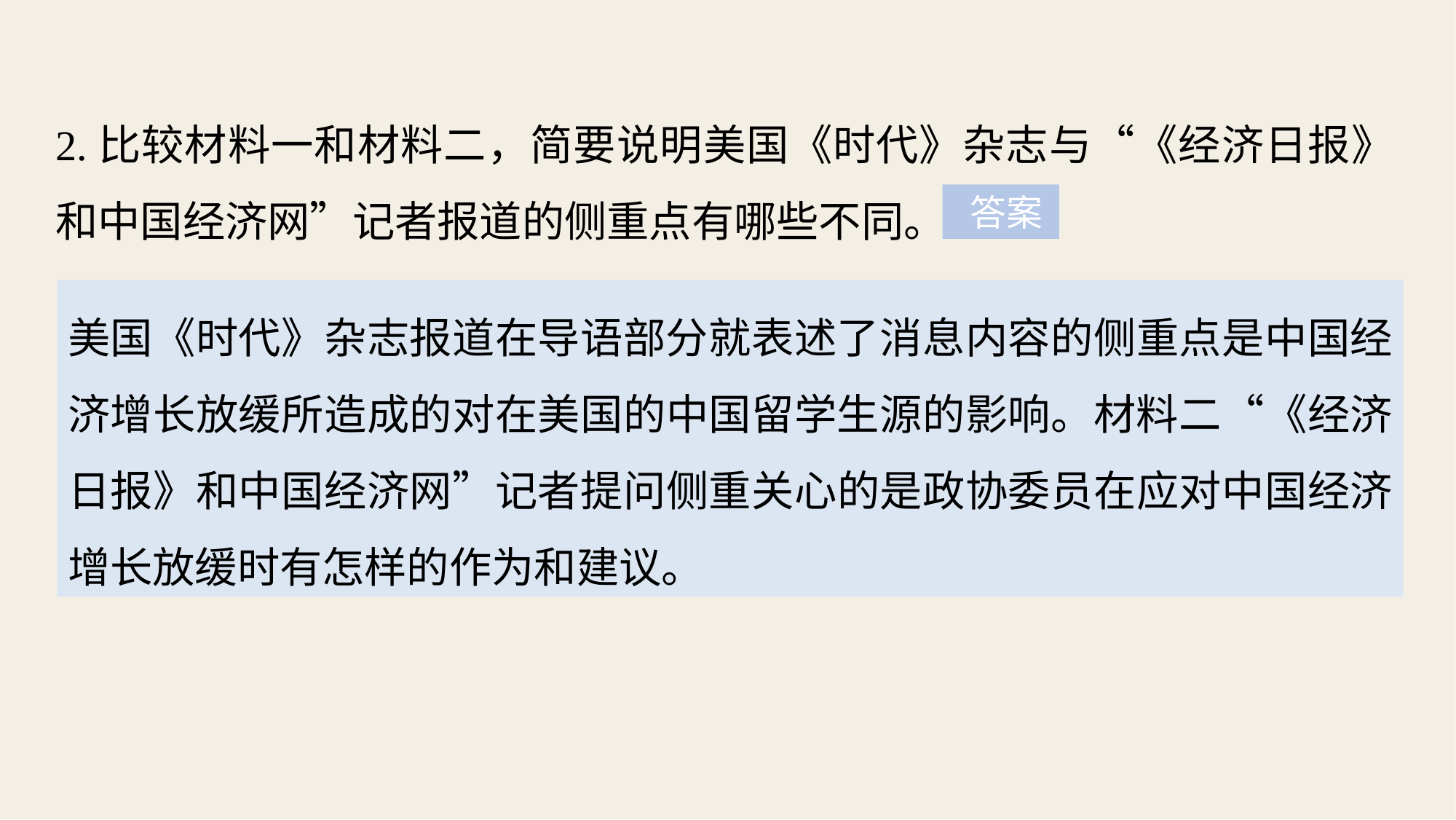

2.比较材料一和材料二，简要说明美国《时代》杂志与“《经济日报》和中国经济网”记者报道的侧重点有哪些不同。
 答案
美国《时代》杂志报道在导语部分就表述了消息内容的侧重点是中国经济增长放缓所造成的对在美国的中国留学生源的影响。材料二“《经济日报》和中国经济网”记者提问侧重关心的是政协委员在应对中国经济增长放缓时有怎样的作为和建议。